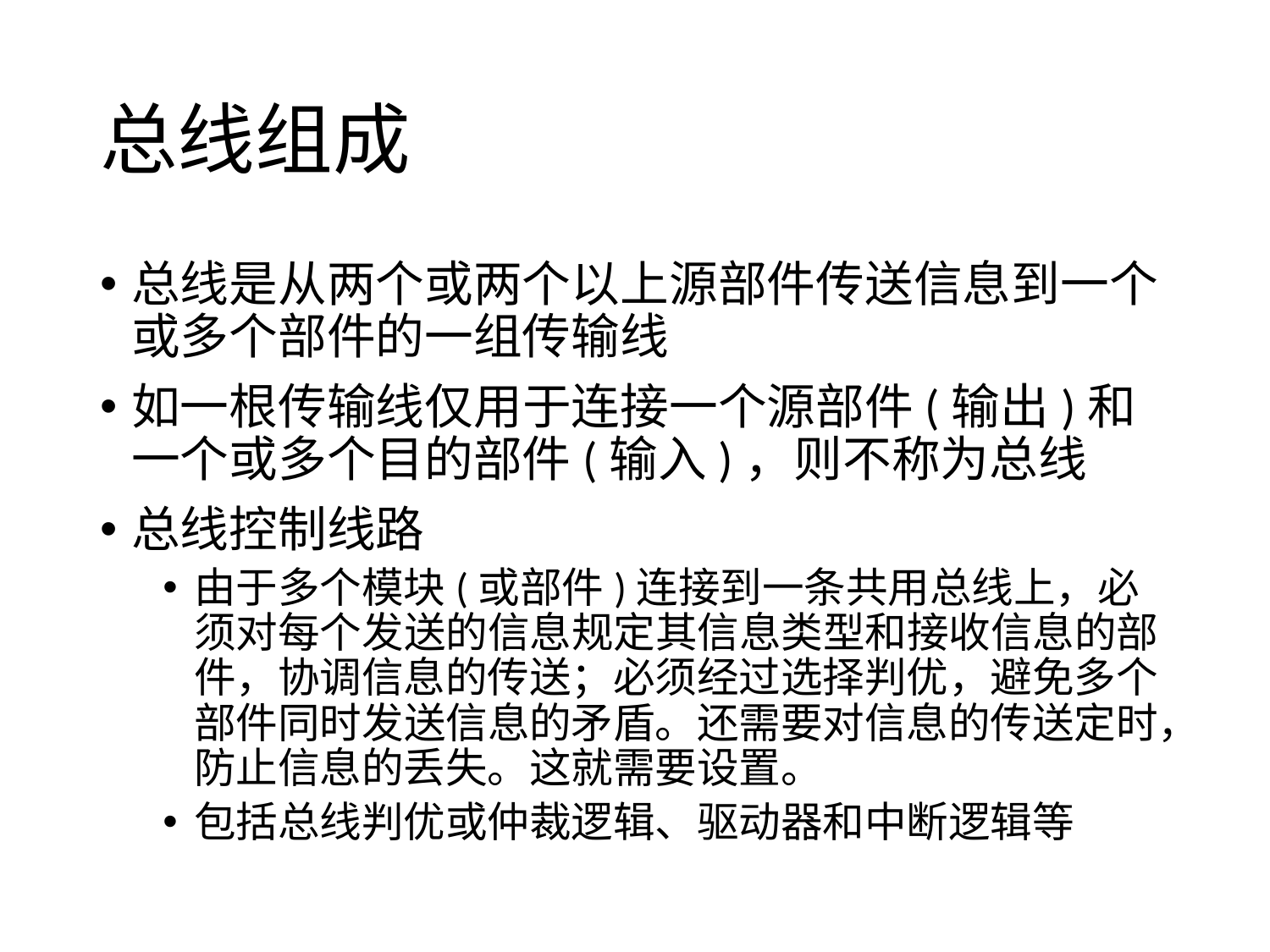

# 总线组成
总线是从两个或两个以上源部件传送信息到一个或多个部件的一组传输线
如一根传输线仅用于连接一个源部件(输出)和一个或多个目的部件(输入)，则不称为总线
总线控制线路
由于多个模块(或部件)连接到一条共用总线上，必须对每个发送的信息规定其信息类型和接收信息的部件，协调信息的传送；必须经过选择判优，避免多个部件同时发送信息的矛盾。还需要对信息的传送定时，防止信息的丢失。这就需要设置。
包括总线判优或仲裁逻辑、驱动器和中断逻辑等